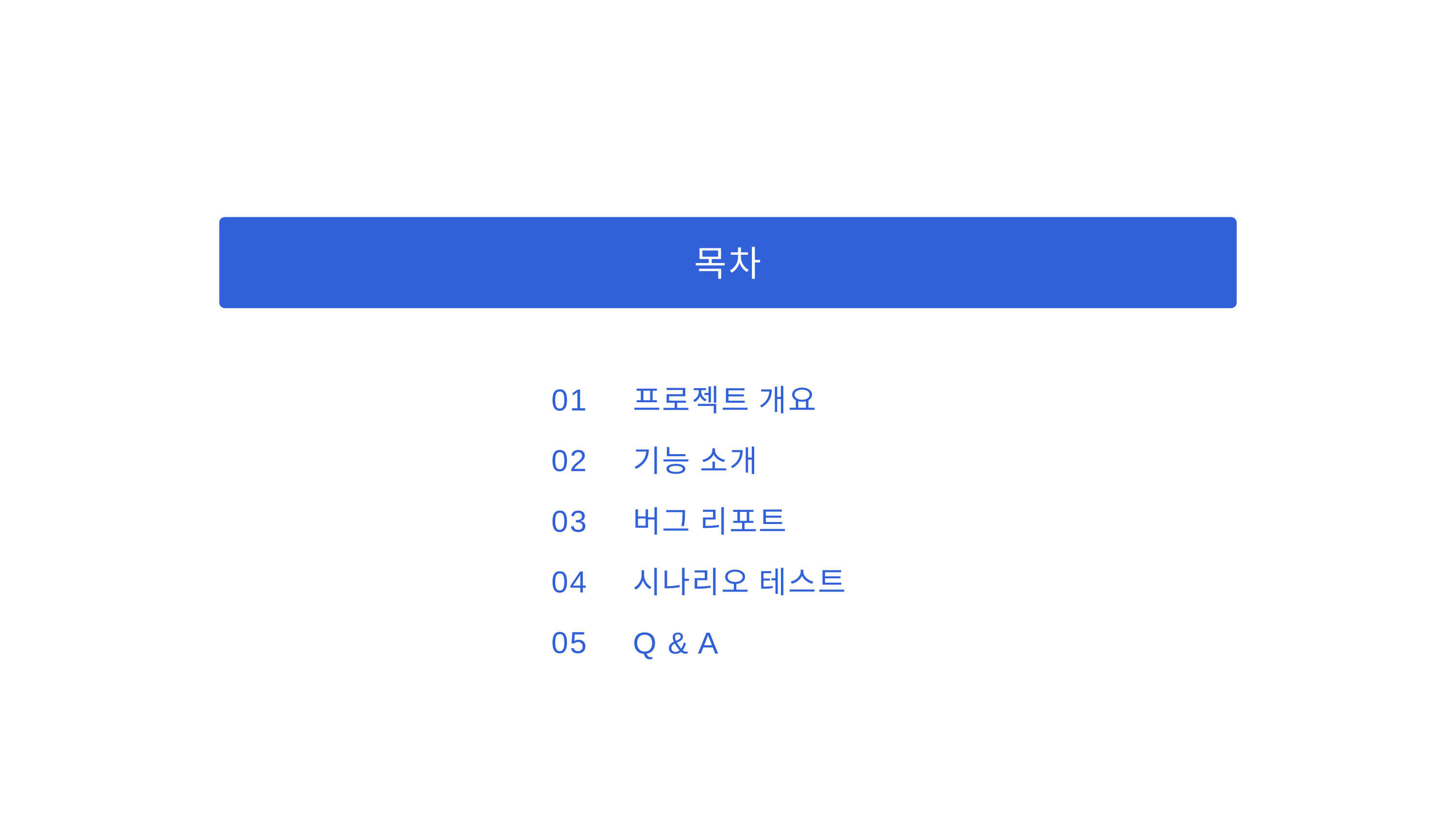

목차
01
02
03
04
05
프로젝트 개요
기능 소개
버그 리포트
시나리오 테스트
Q & A